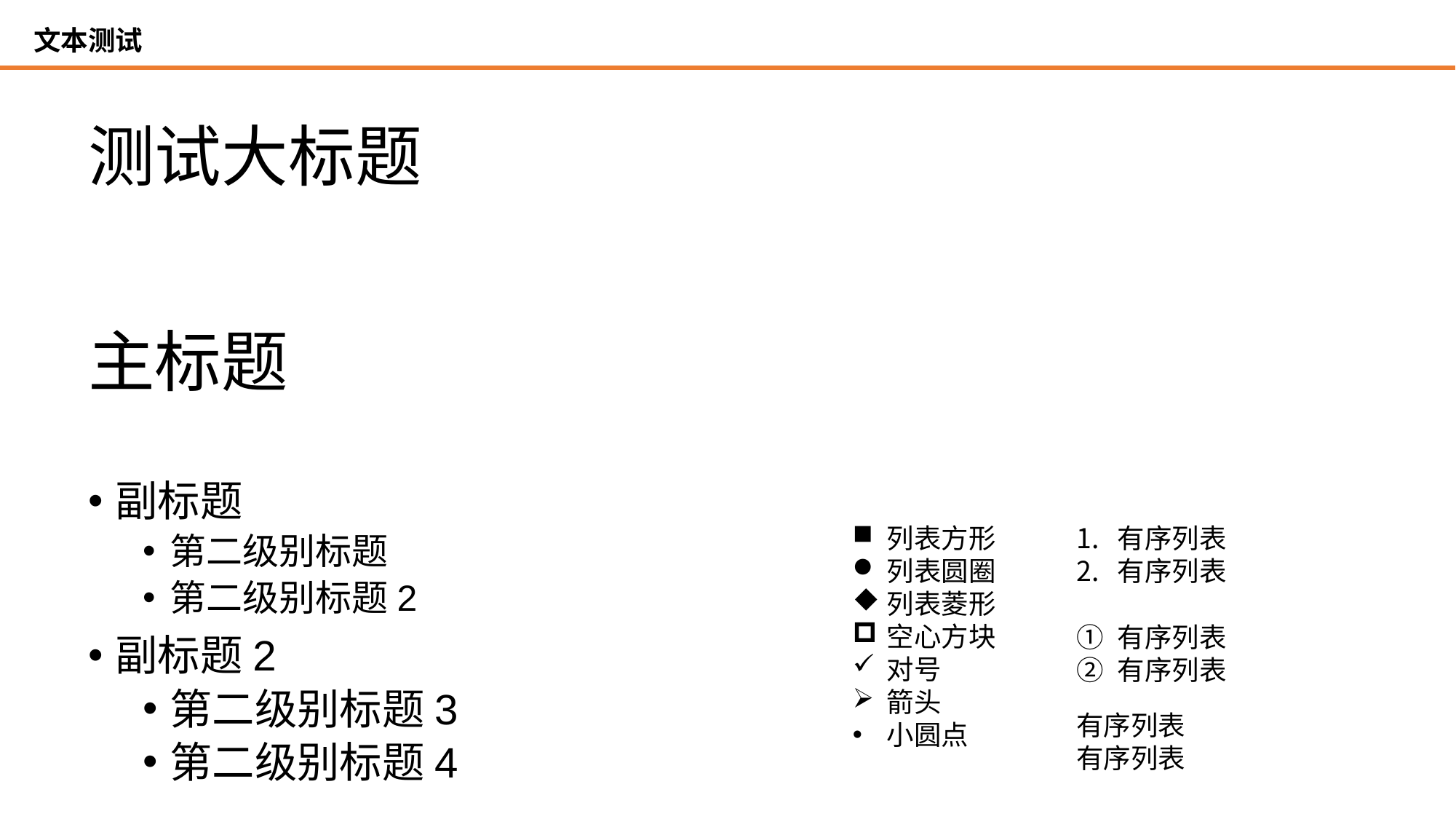

测试大标题
文本测试
主标题
副标题
第二级别标题
第二级别标题2
副标题2
第二级别标题3
第二级别标题4
列表方形
列表圆圈
列表菱形
空心方块
对号
箭头
小圆点

有序列表
有序列表
有序列表
有序列表
有序列表
有序列表